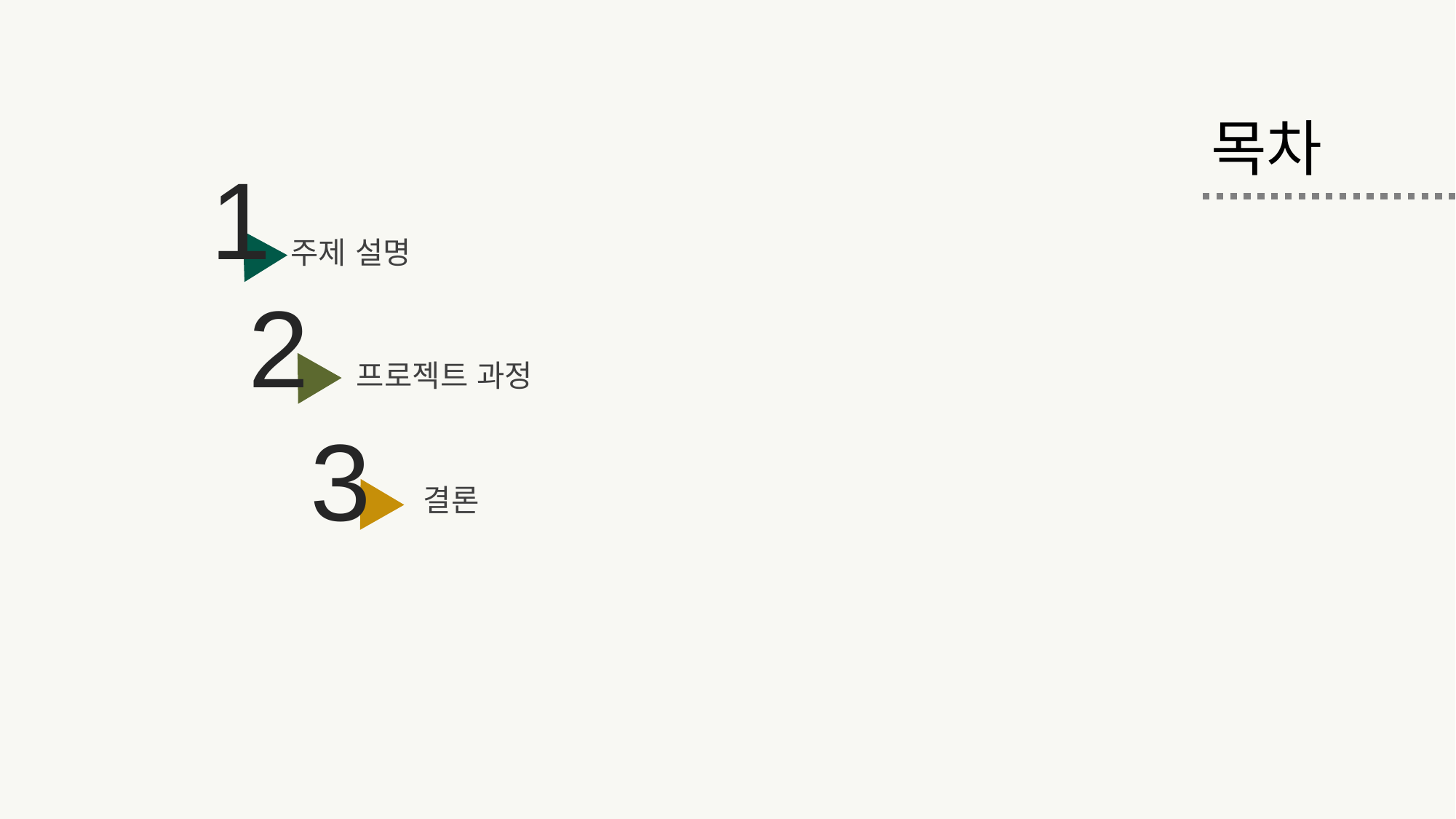

목차
1
주제 설명

2
프로젝트 과정

3
결론